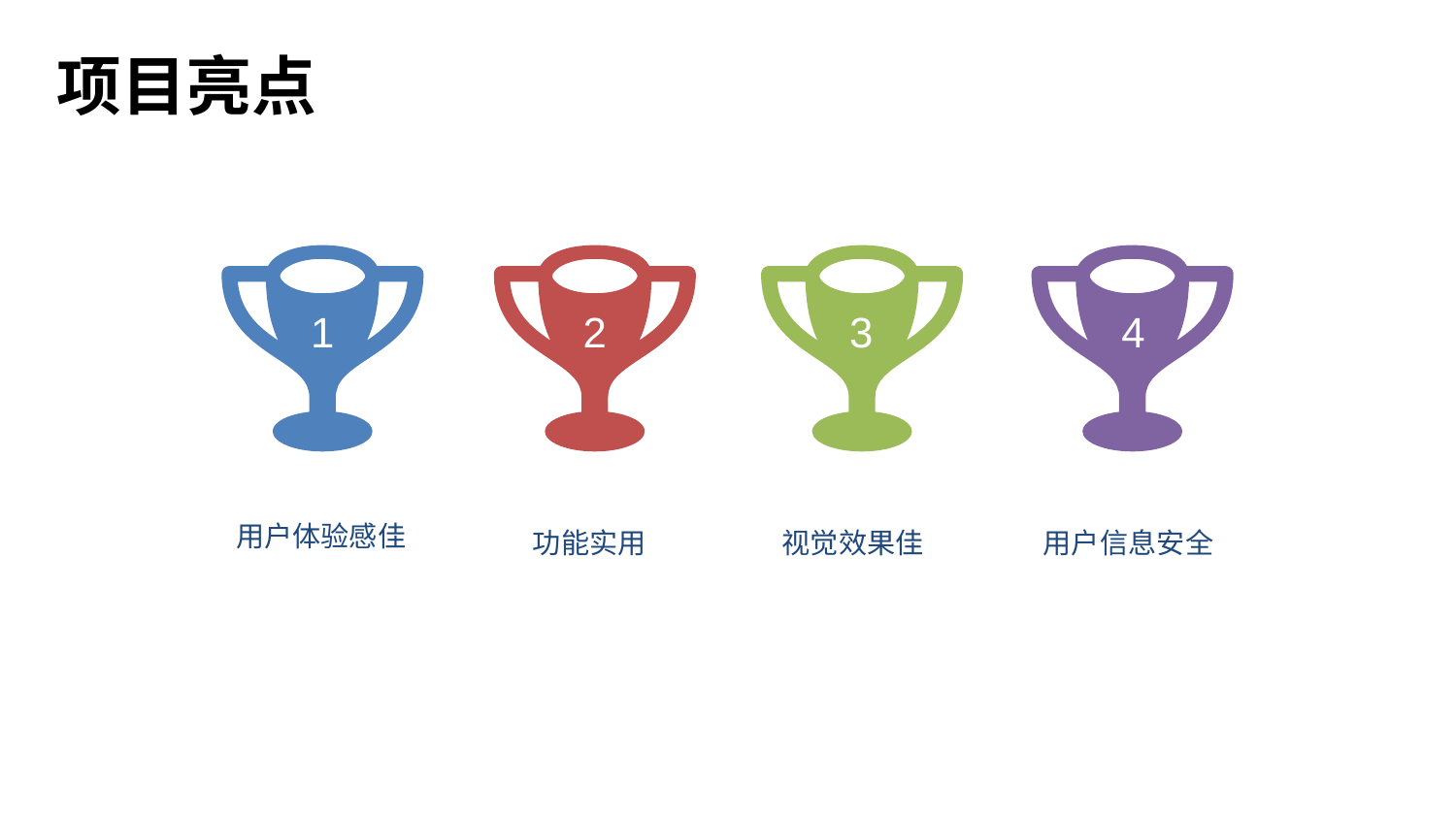

项目亮点

1
2
3
4

用户体验感佳
功能实用

视觉效果佳
用户信息安全